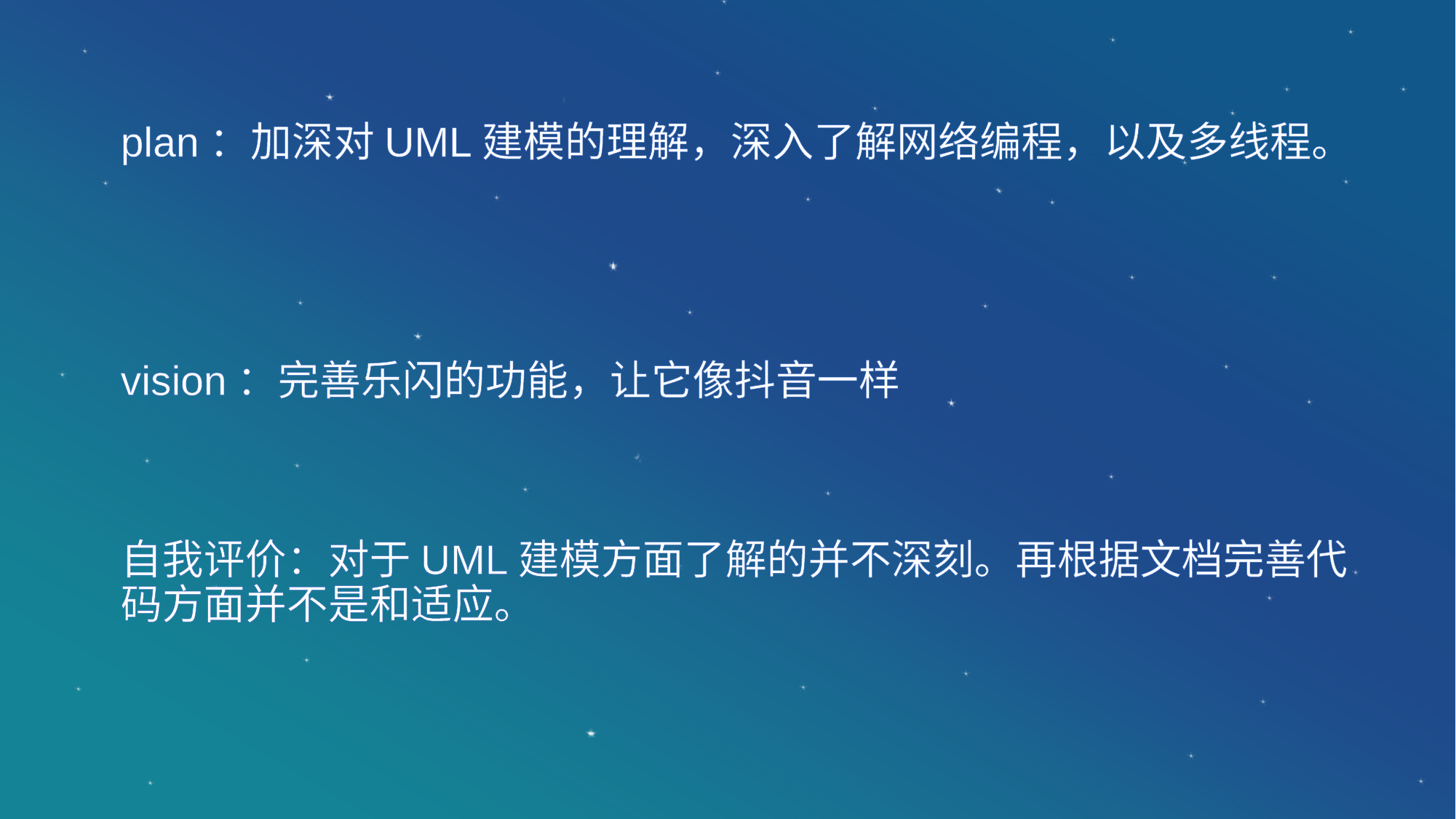

plan：加深对UML建模的理解，深入了解网络编程，以及多线程。

vision：完善乐闪的功能，让它像抖音一样

自我评价：对于UML建模方面了解的并不深刻。再根据文档完善代码方面并不是和适应。